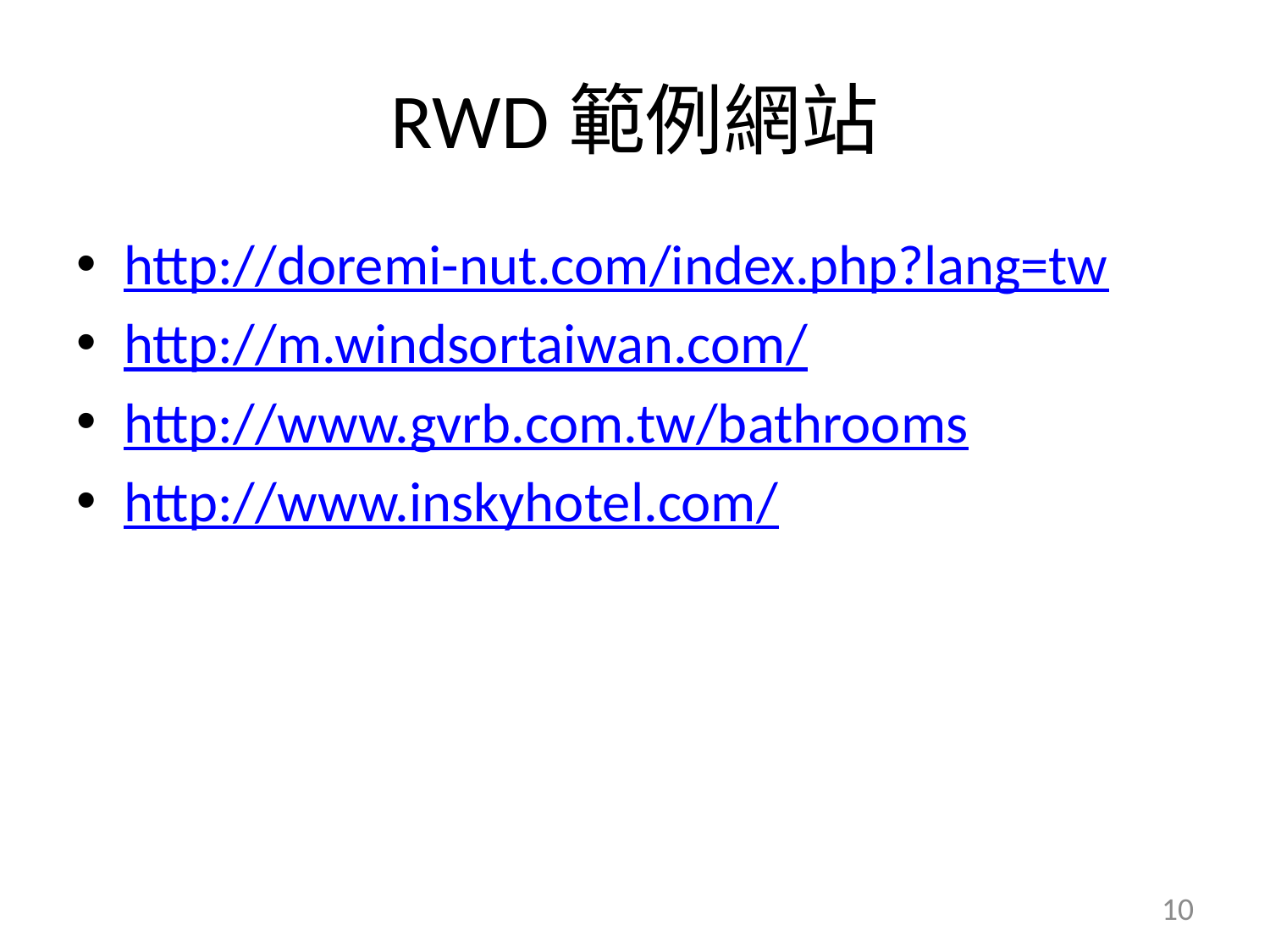

# RWD範例網站
http://doremi-nut.com/index.php?lang=tw
http://m.windsortaiwan.com/
http://www.gvrb.com.tw/bathrooms
http://www.inskyhotel.com/

10